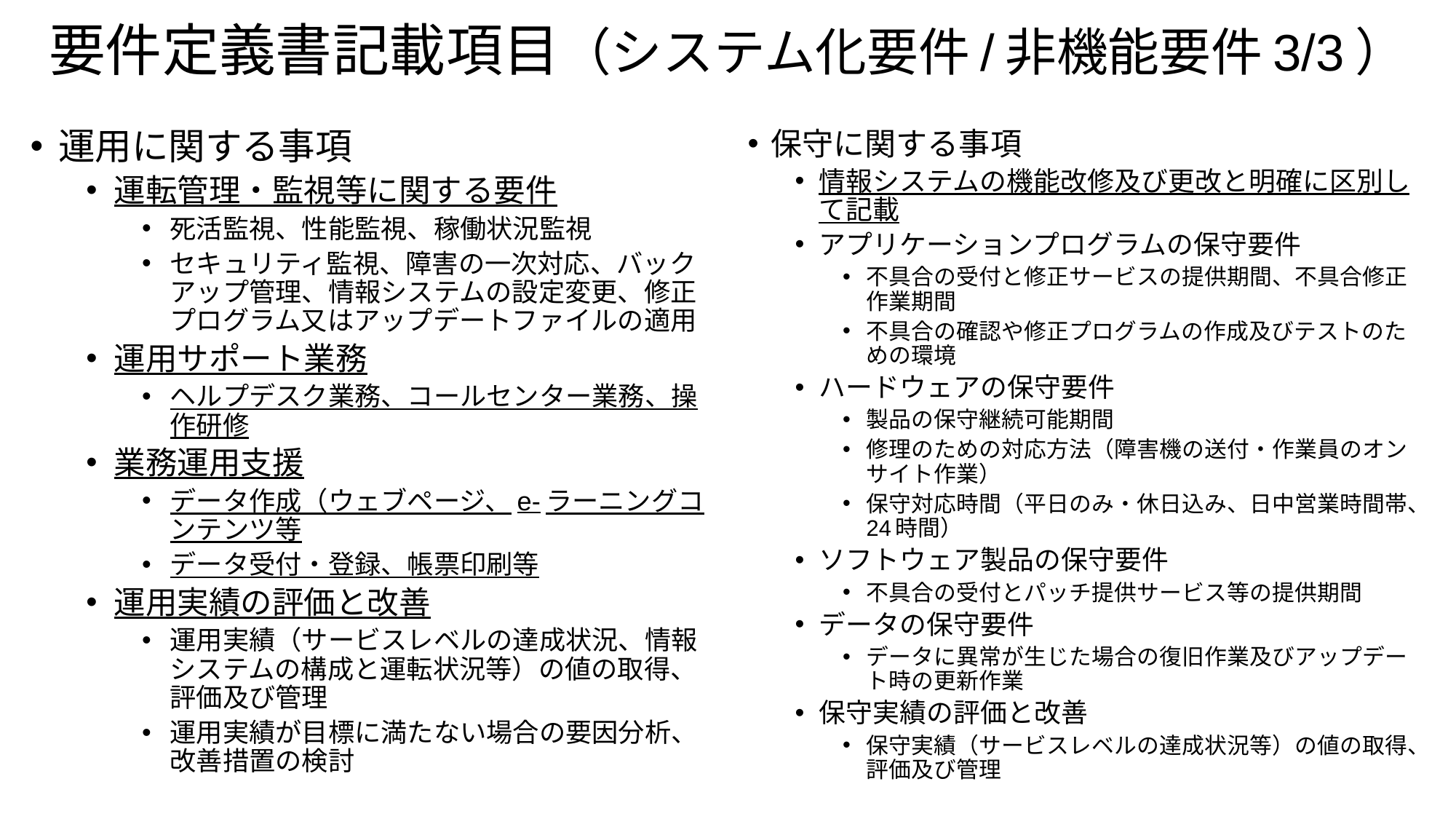

# 要件定義書記載項目（システム化要件/非機能要件3/3）
運用に関する事項
運転管理・監視等に関する要件
死活監視、性能監視、稼働状況監視
セキュリティ監視、障害の一次対応、バックアップ管理、情報システムの設定変更、修正プログラム又はアップデートファイルの適用
運用サポート業務
ヘルプデスク業務、コールセンター業務、操作研修
業務運用支援
データ作成（ウェブページ、e-ラーニングコンテンツ等
データ受付・登録、帳票印刷等
運用実績の評価と改善
運用実績（サービスレベルの達成状況、情報システムの構成と運転状況等）の値の取得、評価及び管理
運用実績が目標に満たない場合の要因分析、改善措置の検討

保守に関する事項
情報システムの機能改修及び更改と明確に区別して記載
アプリケーションプログラムの保守要件
不具合の受付と修正サービスの提供期間、不具合修正作業期間
不具合の確認や修正プログラムの作成及びテストのための環境
ハードウェアの保守要件
製品の保守継続可能期間
修理のための対応方法（障害機の送付・作業員のオンサイト作業）
保守対応時間（平日のみ・休日込み、日中営業時間帯、24時間）
ソフトウェア製品の保守要件
不具合の受付とパッチ提供サービス等の提供期間
データの保守要件
データに異常が生じた場合の復旧作業及びアップデート時の更新作業
保守実績の評価と改善
保守実績（サービスレベルの達成状況等）の値の取得、評価及び管理